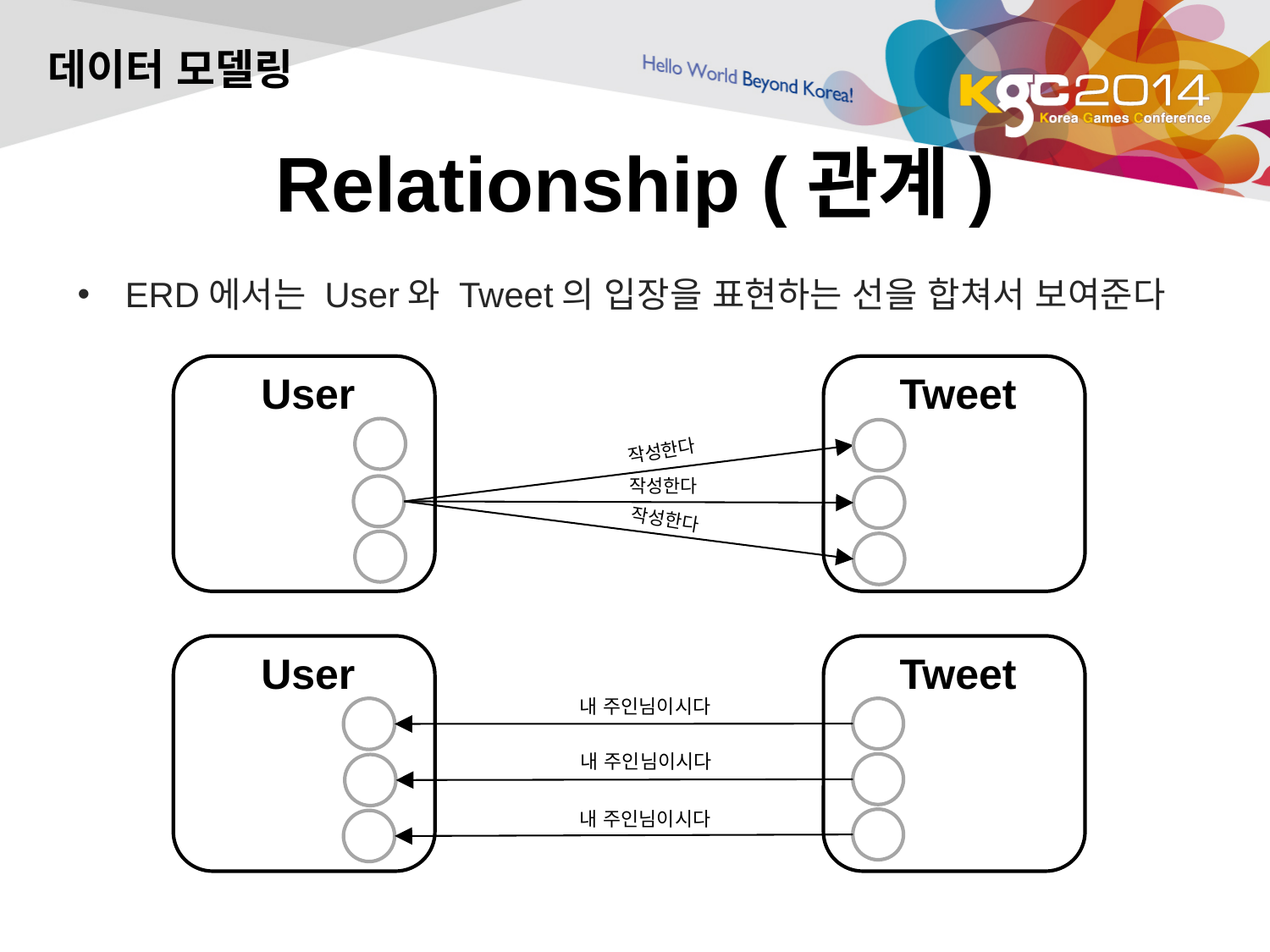

데이터 모델링
# Relationship (관계)
ERD에서는 User와 Tweet의 입장을 표현하는 선을 합쳐서 보여준다

User
Tweet

작성한다
작성한다

작성한다

User
Tweet
내 주인님이시다

내 주인님이시다

내 주인님이시다